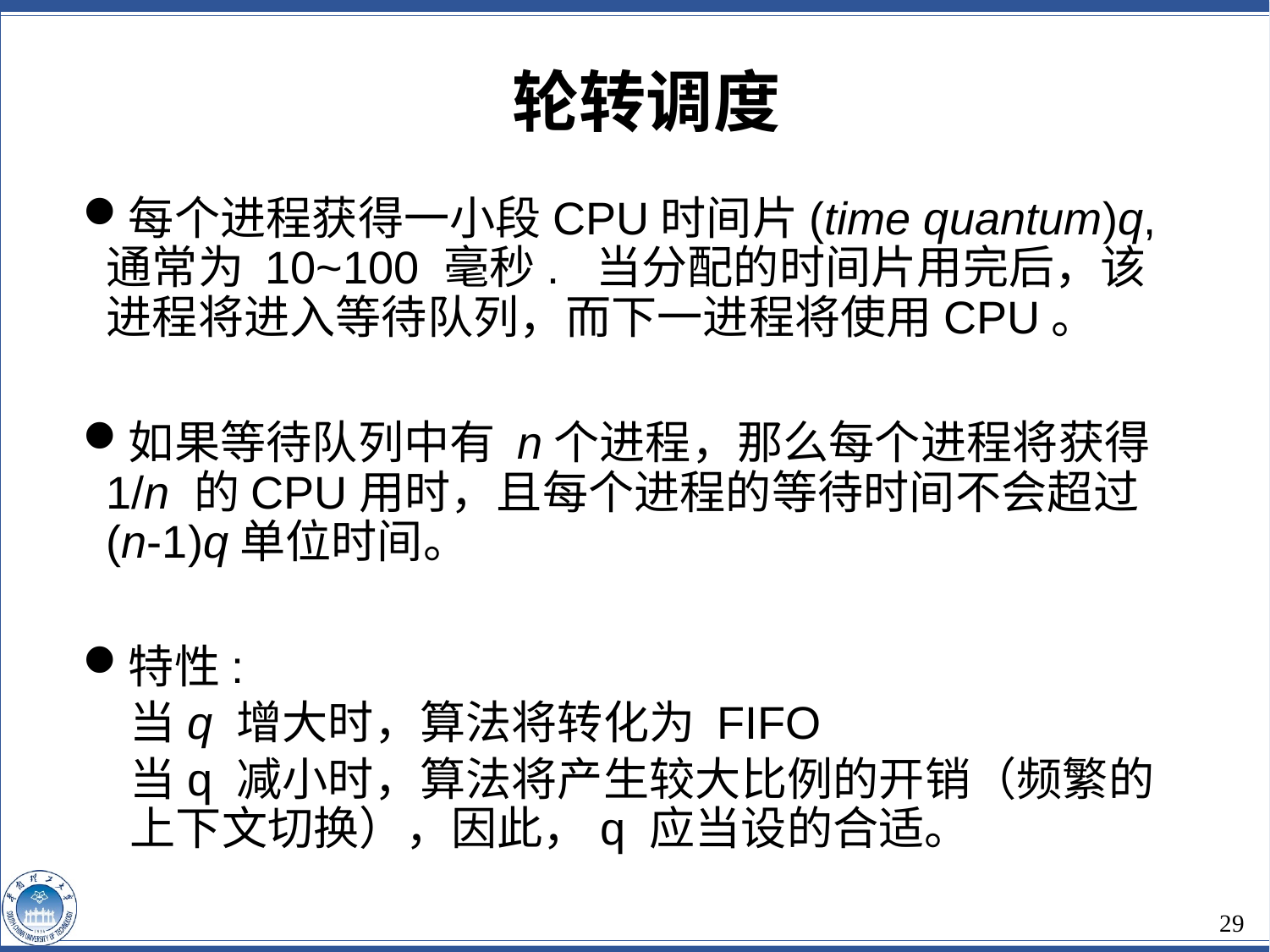

轮转调度
每个进程获得一小段CPU时间片(time quantum)q, 通常为 10~100 毫秒.  当分配的时间片用完后，该进程将进入等待队列，而下一进程将使用CPU。

如果等待队列中有 n个进程，那么每个进程将获得 1/n 的CPU用时，且每个进程的等待时间不会超过 (n-1)q单位时间。

特性:
当q 增大时，算法将转化为 FIFO
当q 减小时，算法将产生较大比例的开销（频繁的上下文切换），因此，q 应当设的合适。
29